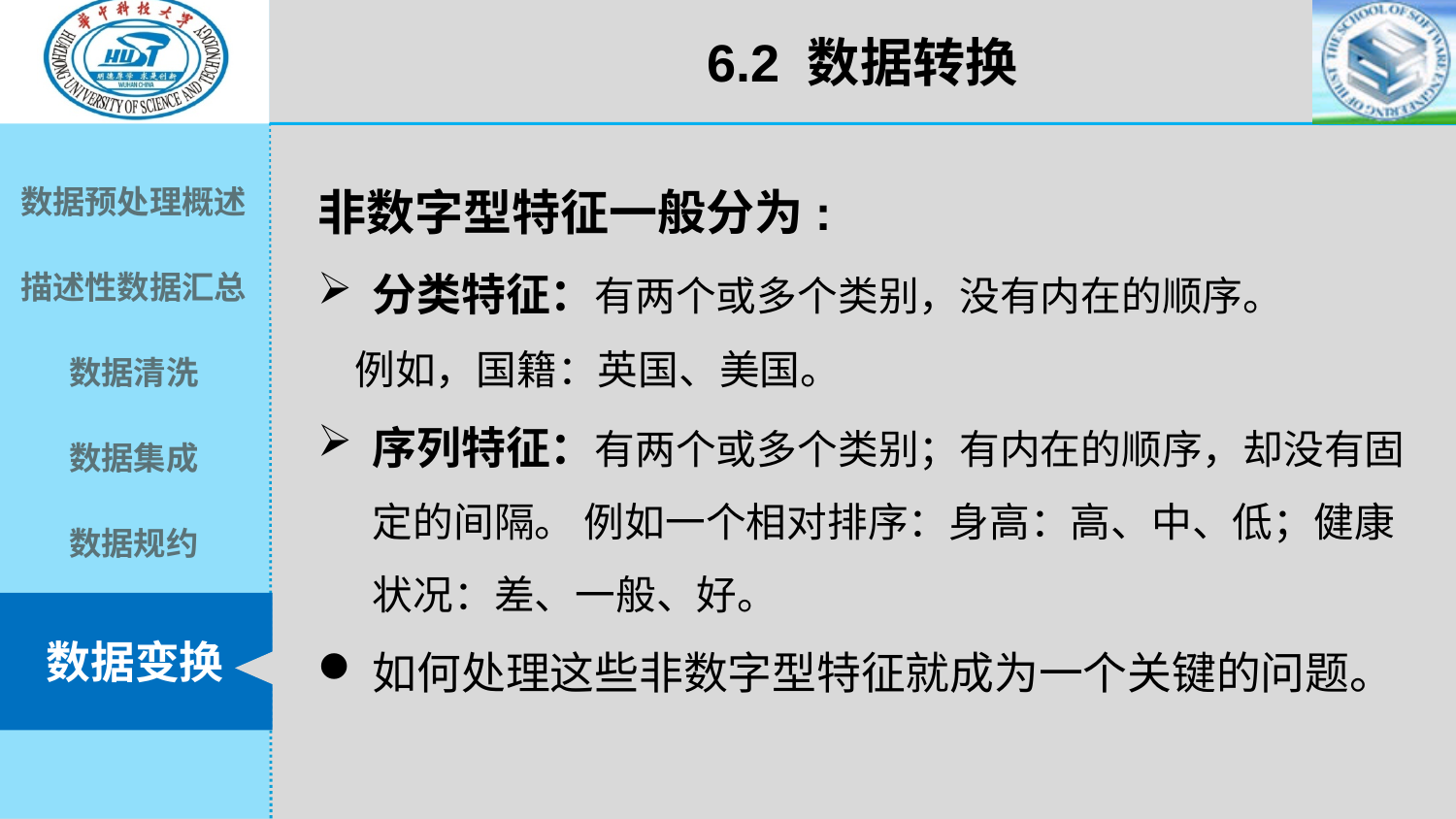

6.2 数据转换
非数字型特征一般分为:
分类特征：有两个或多个类别，没有内在的顺序。
   例如，国籍：英国、美国。
序列特征：有两个或多个类别；有内在的顺序，却没有固定的间隔。 例如一个相对排序：身高：高、中、低；健康状况：差、一般、好。
如何处理这些非数字型特征就成为一个关键的问题。